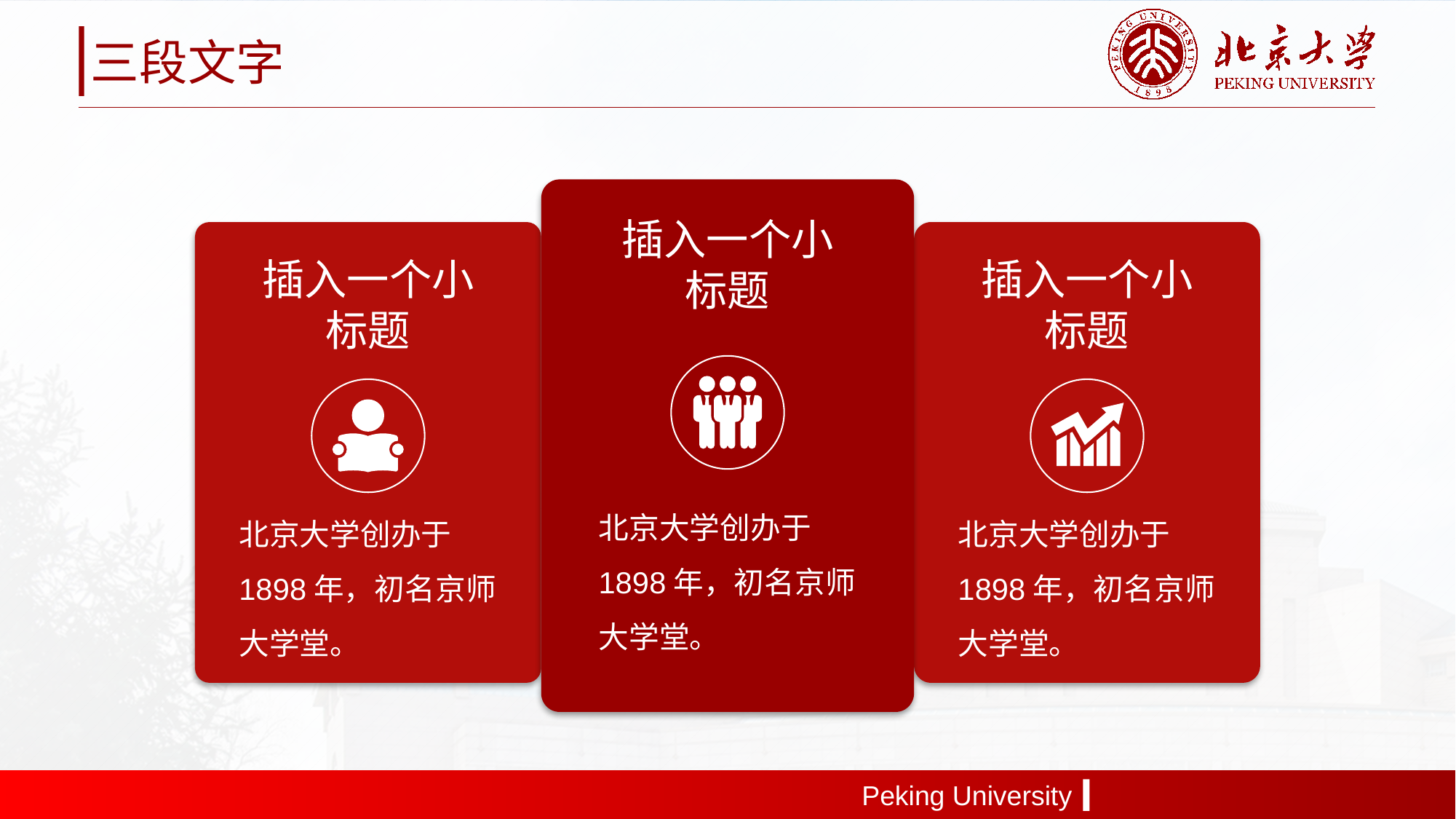

三段文字

插入一个小标题

插入一个小标题
插入一个小标题

北京大学创办于1898年，初名京师大学堂。
北京大学创办于1898年，初名京师大学堂。
北京大学创办于1898年，初名京师大学堂。